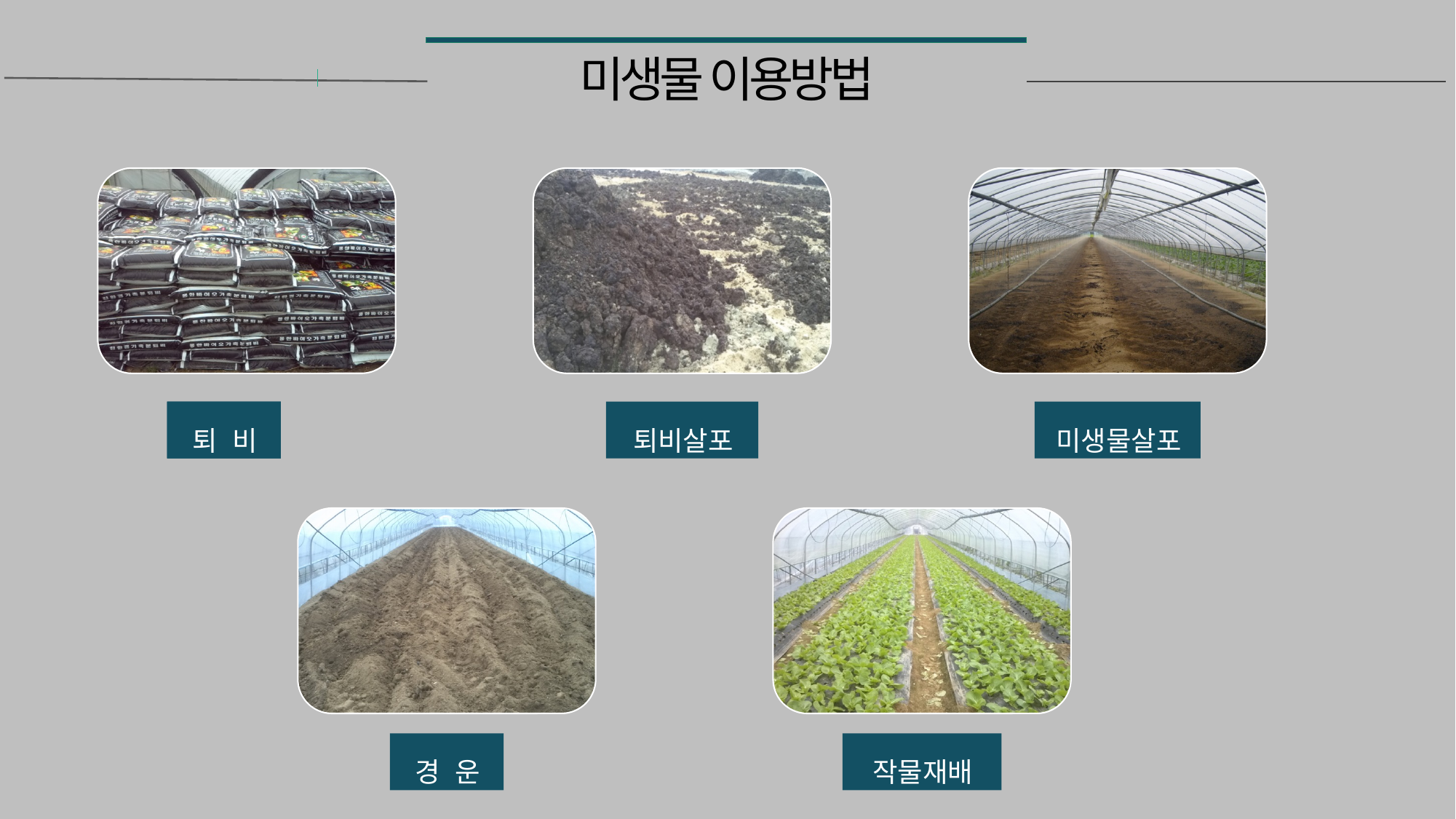

# 미생물 이용방법

미생물살포
퇴비살포
퇴  비
퇴  비

작물재배
경  운